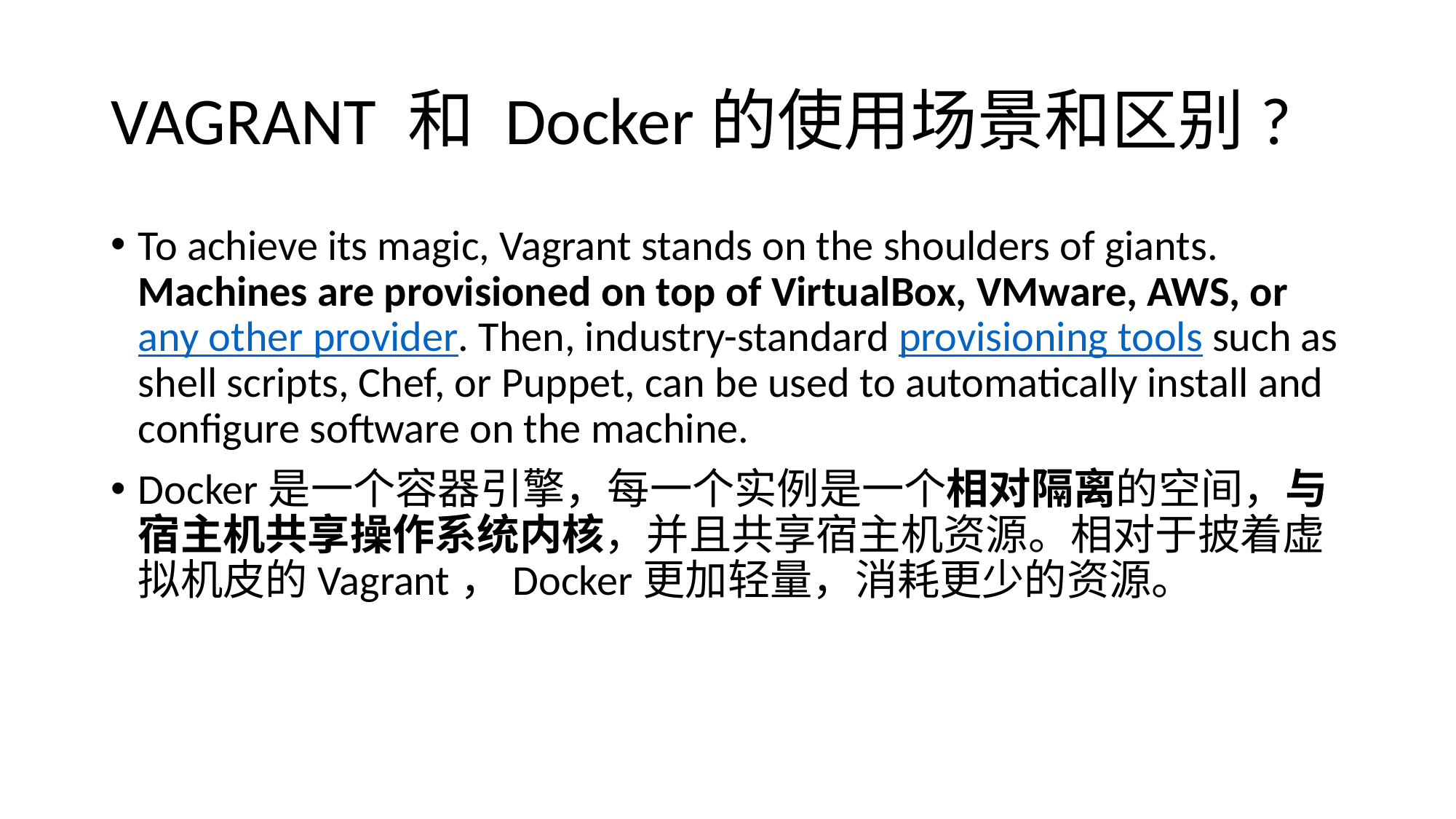

# VAGRANT 和 Docker的使用场景和区别?
To achieve its magic, Vagrant stands on the shoulders of giants. Machines are provisioned on top of VirtualBox, VMware, AWS, or any other provider. Then, industry-standard provisioning tools such as shell scripts, Chef, or Puppet, can be used to automatically install and configure software on the machine.
Docker是一个容器引擎，每一个实例是一个相对隔离的空间，与宿主机共享操作系统内核，并且共享宿主机资源。相对于披着虚拟机皮的Vagrant，Docker更加轻量，消耗更少的资源。